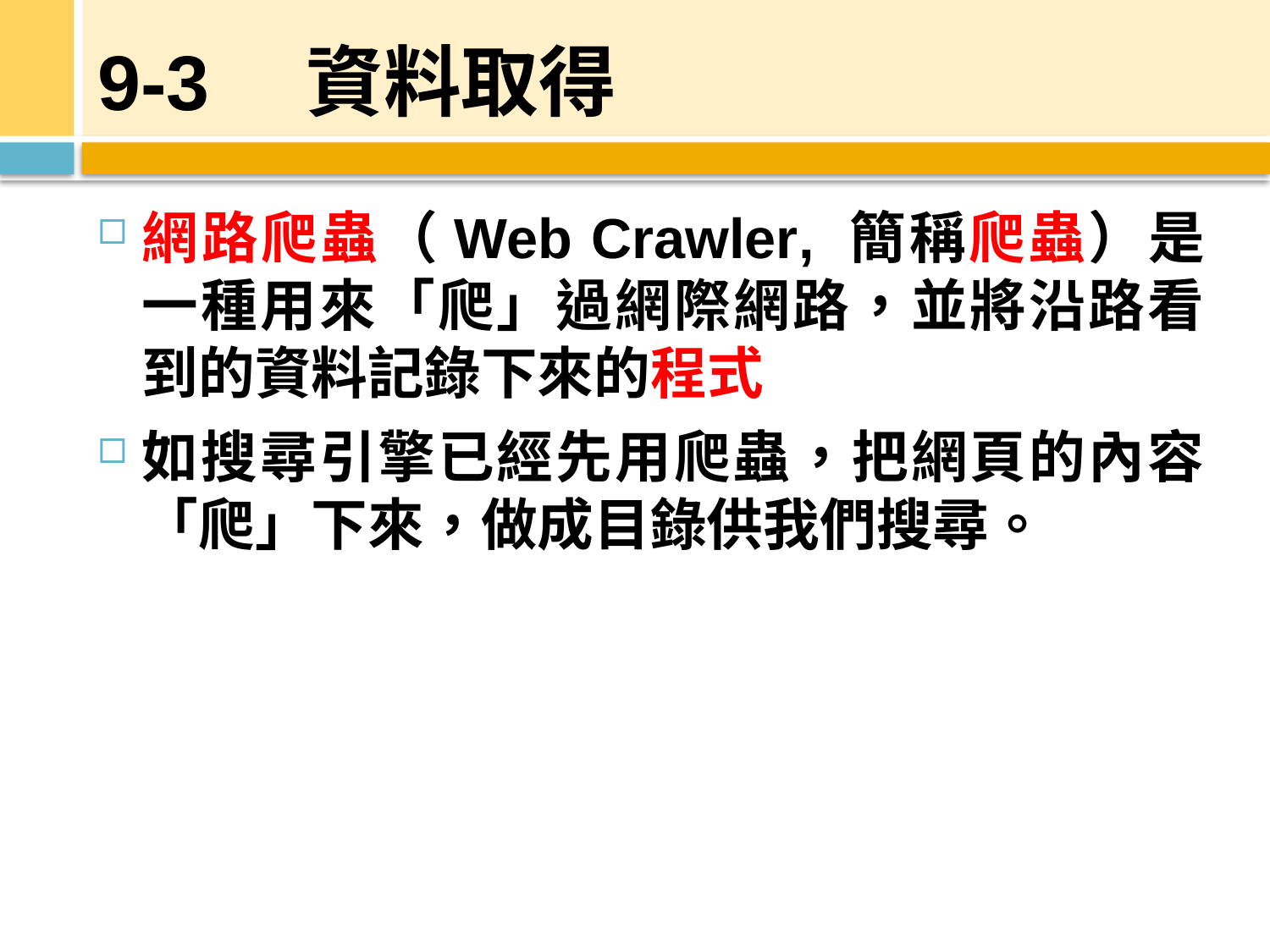

# 9-3　資料取得
網路爬蟲（Web Crawler, 簡稱爬蟲）是一種用來「爬」過網際網路，並將沿路看到的資料記錄下來的程式
如搜尋引擎已經先用爬蟲，把網頁的內容「爬」下來，做成目錄供我們搜尋。